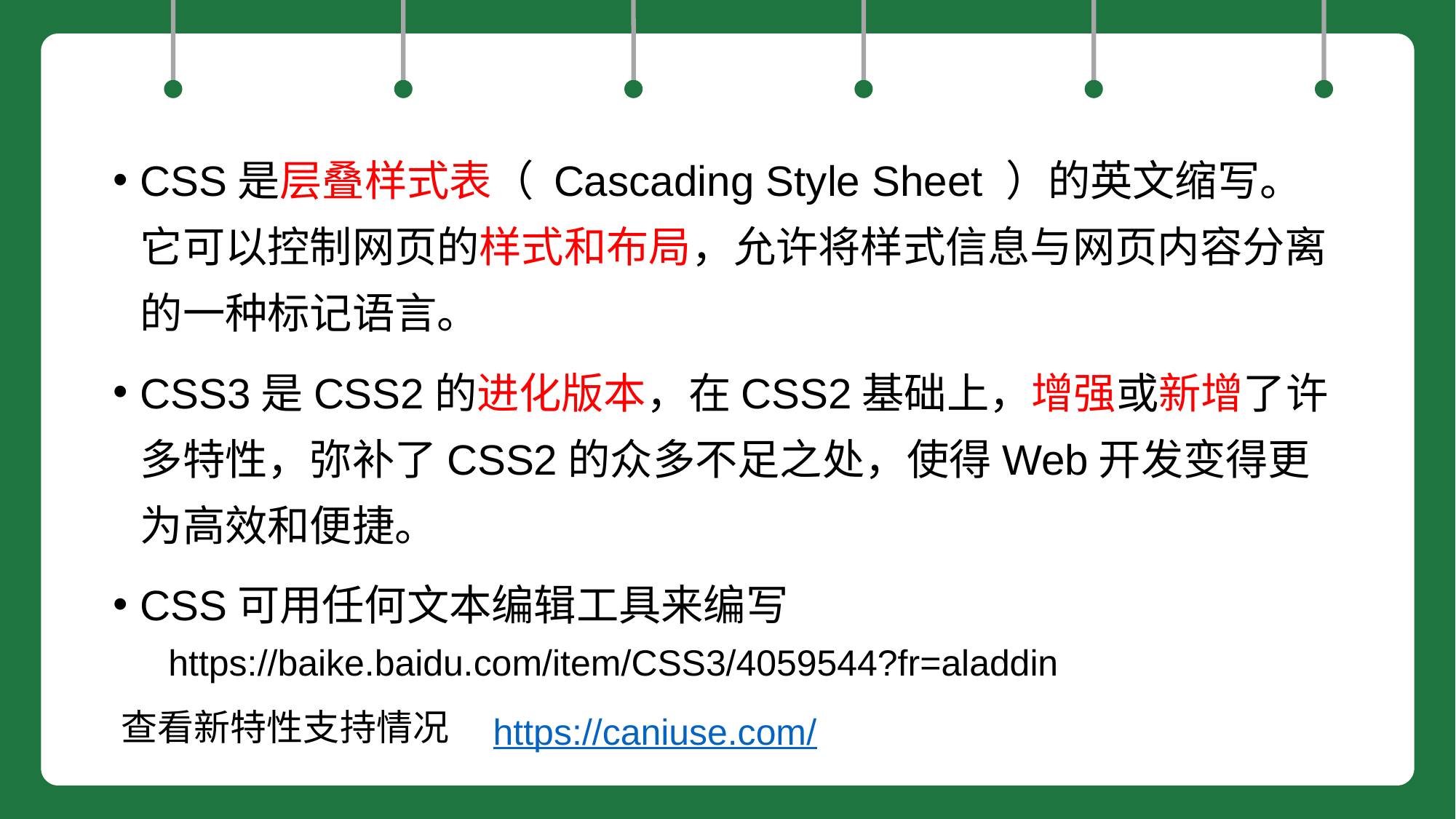

CSS是层叠样式表（ Cascading Style Sheet ）的英文缩写。它可以控制网页的样式和布局，允许将样式信息与网页内容分离的一种标记语言。
CSS3是CSS2的进化版本，在CSS2基础上，增强或新增了许多特性，弥补了CSS2的众多不足之处，使得Web开发变得更为高效和便捷。
CSS可用任何文本编辑工具来编写
https://baike.baidu.com/item/CSS3/4059544?fr=aladdin
https://caniuse.com/
查看新特性支持情况